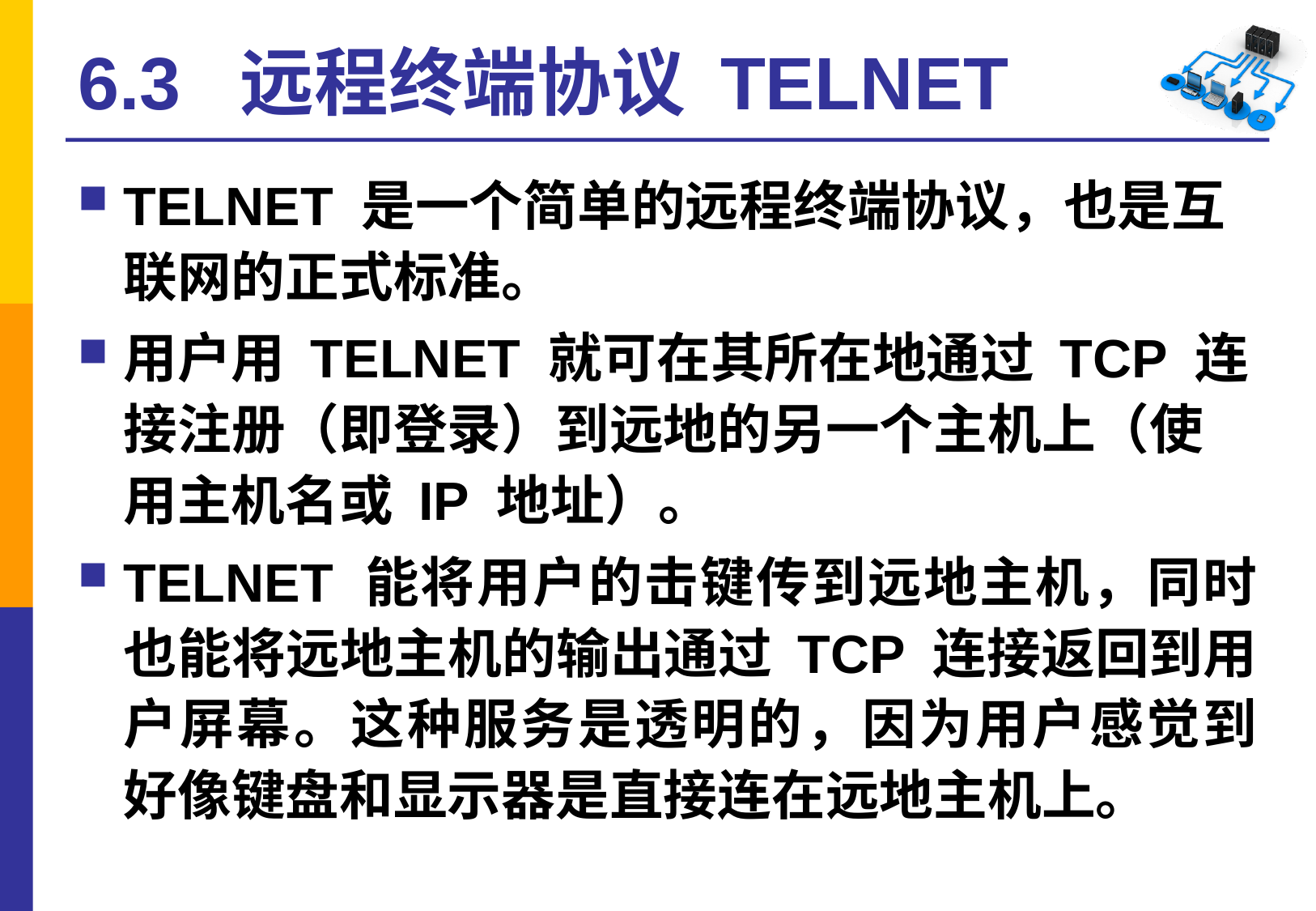

# 6.3  远程终端协议 TELNET
TELNET 是一个简单的远程终端协议，也是互联网的正式标准。
用户用 TELNET 就可在其所在地通过 TCP 连接注册（即登录）到远地的另一个主机上（使用主机名或 IP 地址）。
TELNET 能将用户的击键传到远地主机，同时也能将远地主机的输出通过 TCP 连接返回到用户屏幕。这种服务是透明的，因为用户感觉到好像键盘和显示器是直接连在远地主机上。